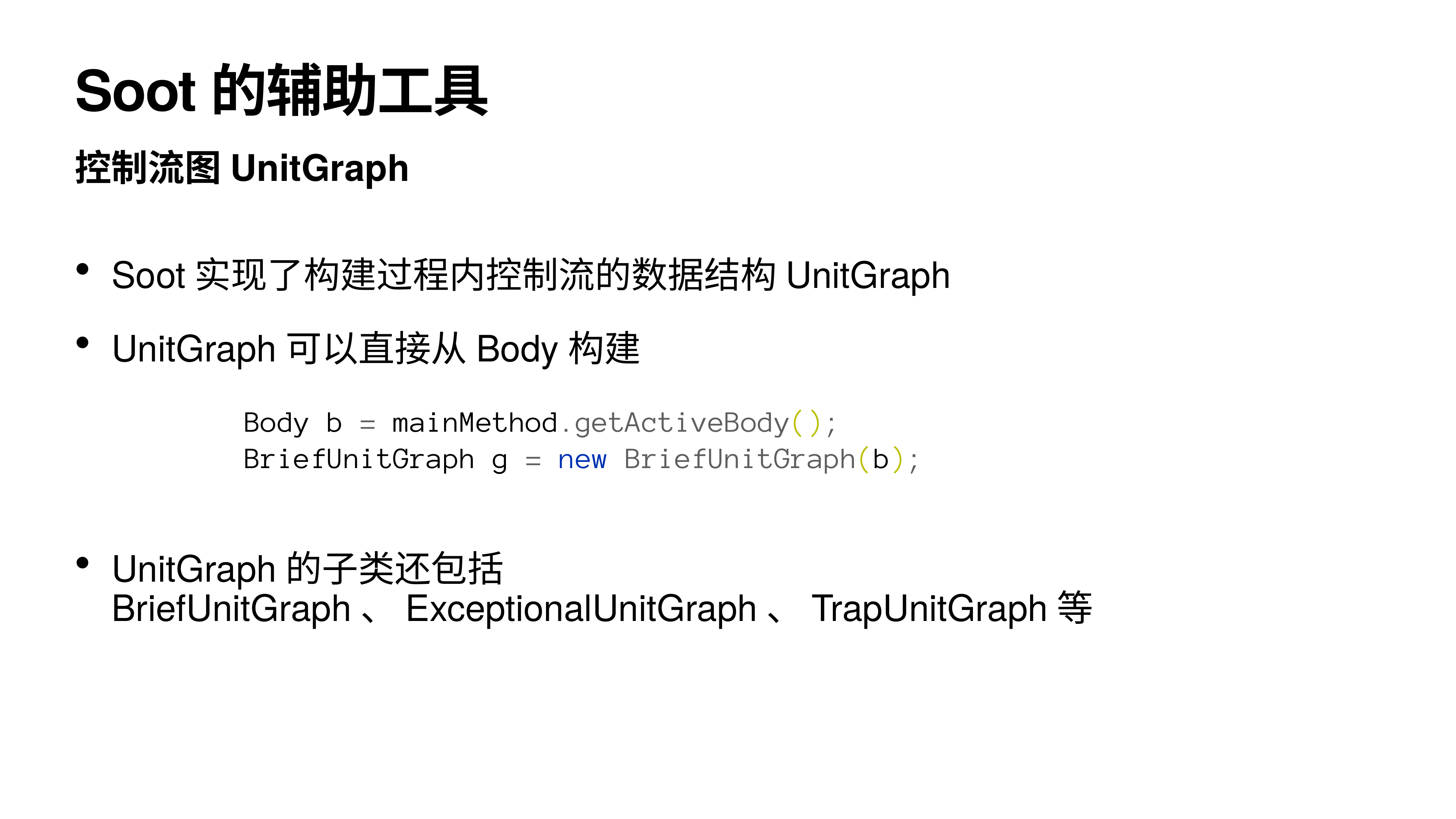

# Soot的辅助工具
控制流图UnitGraph
Soot实现了构建过程内控制流的数据结构UnitGraph
UnitGraph可以直接从Body构建

UnitGraph的子类还包括BriefUnitGraph、ExceptionalUnitGraph、TrapUnitGraph等
Body b = mainMethod.getActiveBody();
BriefUnitGraph g = new BriefUnitGraph(b);